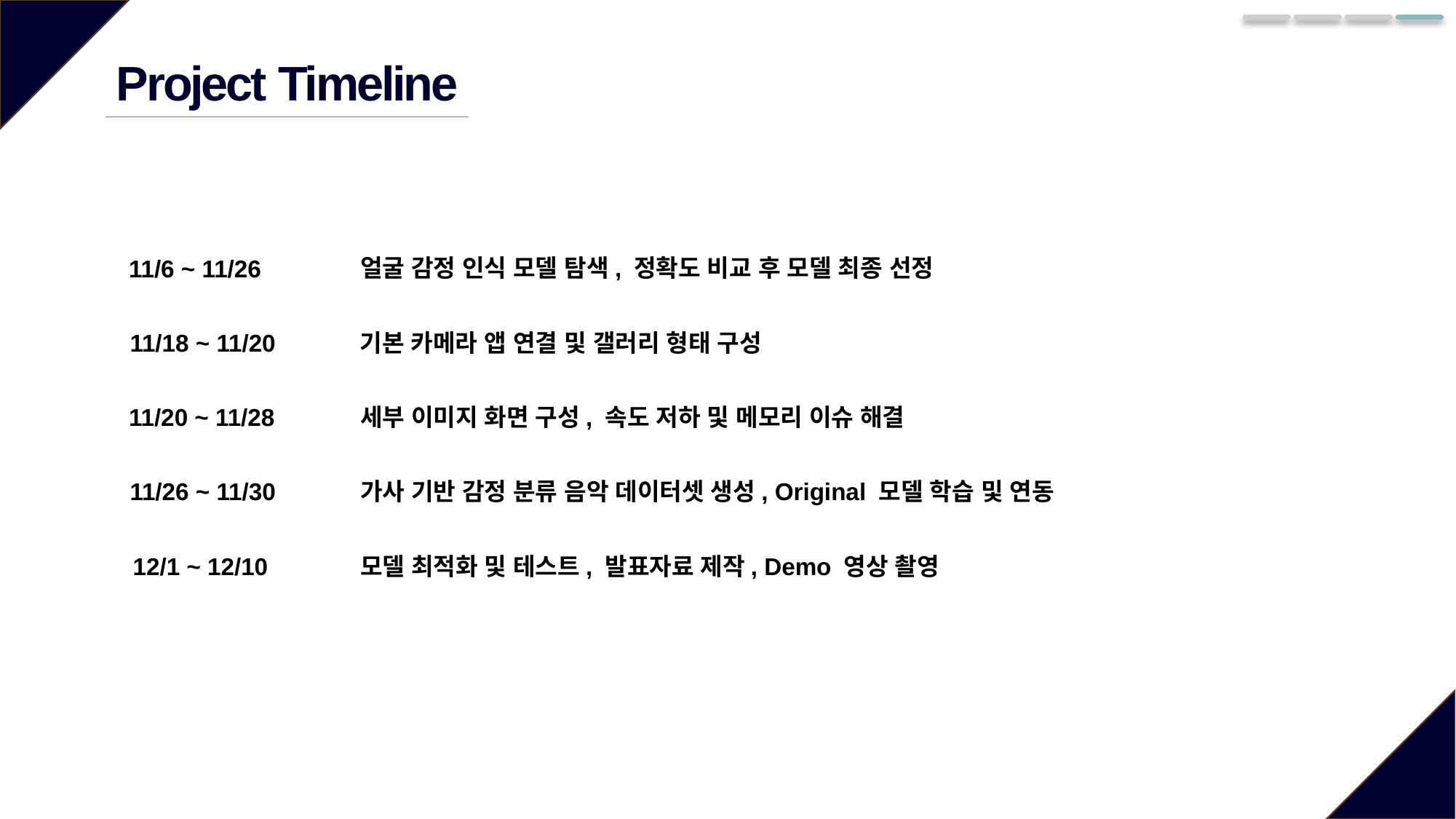

Project Timeline
얼굴 감정 인식 모델 탐색, 정확도 비교 후 모델 최종 선정
11/6 ~ 11/26
11/18 ~ 11/20
기본 카메라 앱 연결 및 갤러리 형태 구성
11/20 ~ 11/28
세부 이미지 화면 구성, 속도 저하 및 메모리 이슈 해결
11/26 ~ 11/30
가사 기반 감정 분류 음악 데이터셋 생성, Original 모델 학습 및 연동
12/1 ~ 12/10
모델 최적화 및 테스트, 발표자료 제작, Demo 영상 촬영